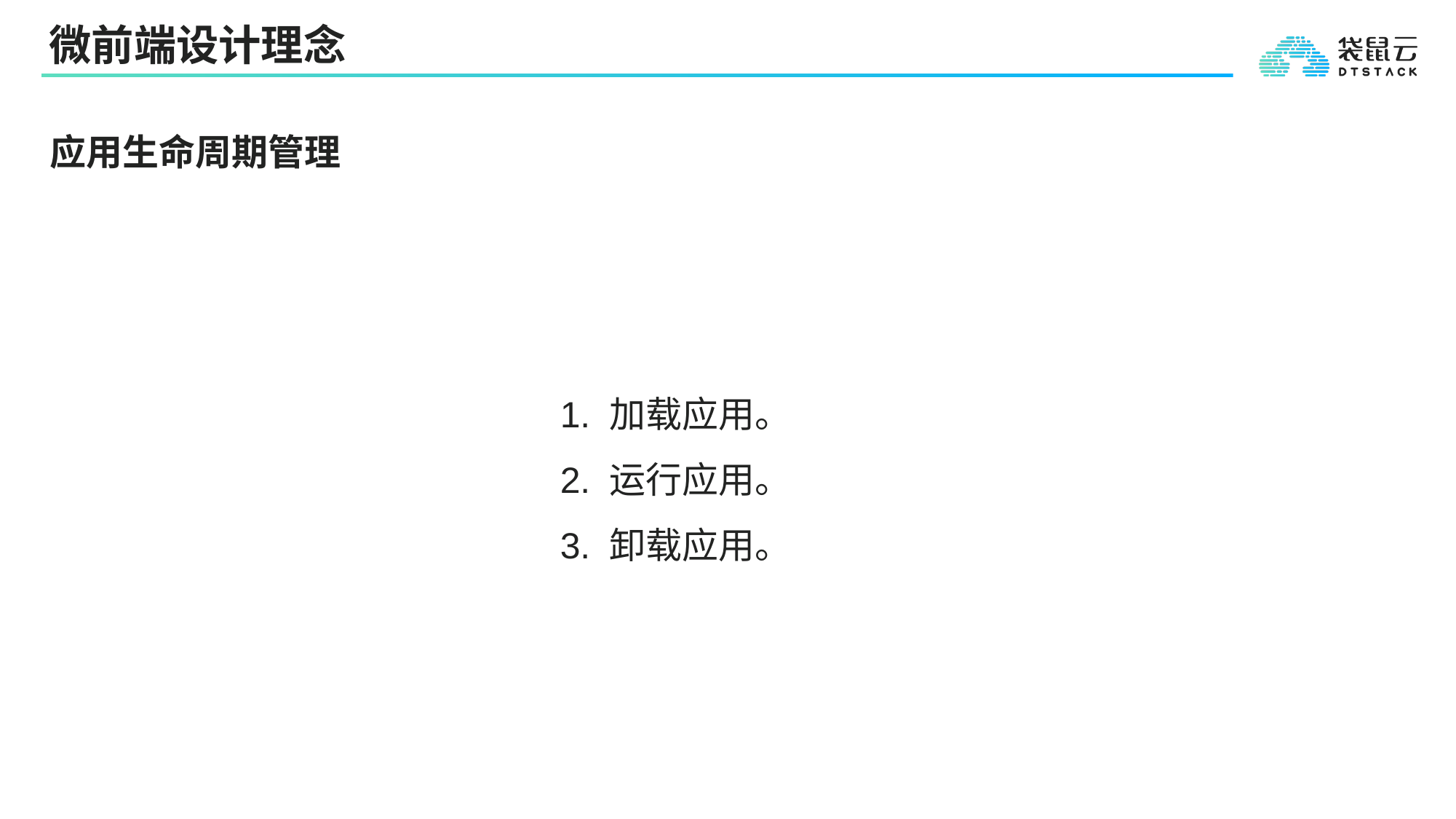

# 微前端设计理念
应用生命周期管理
1. 加载应用。
2. 运行应用。
3. 卸载应用。